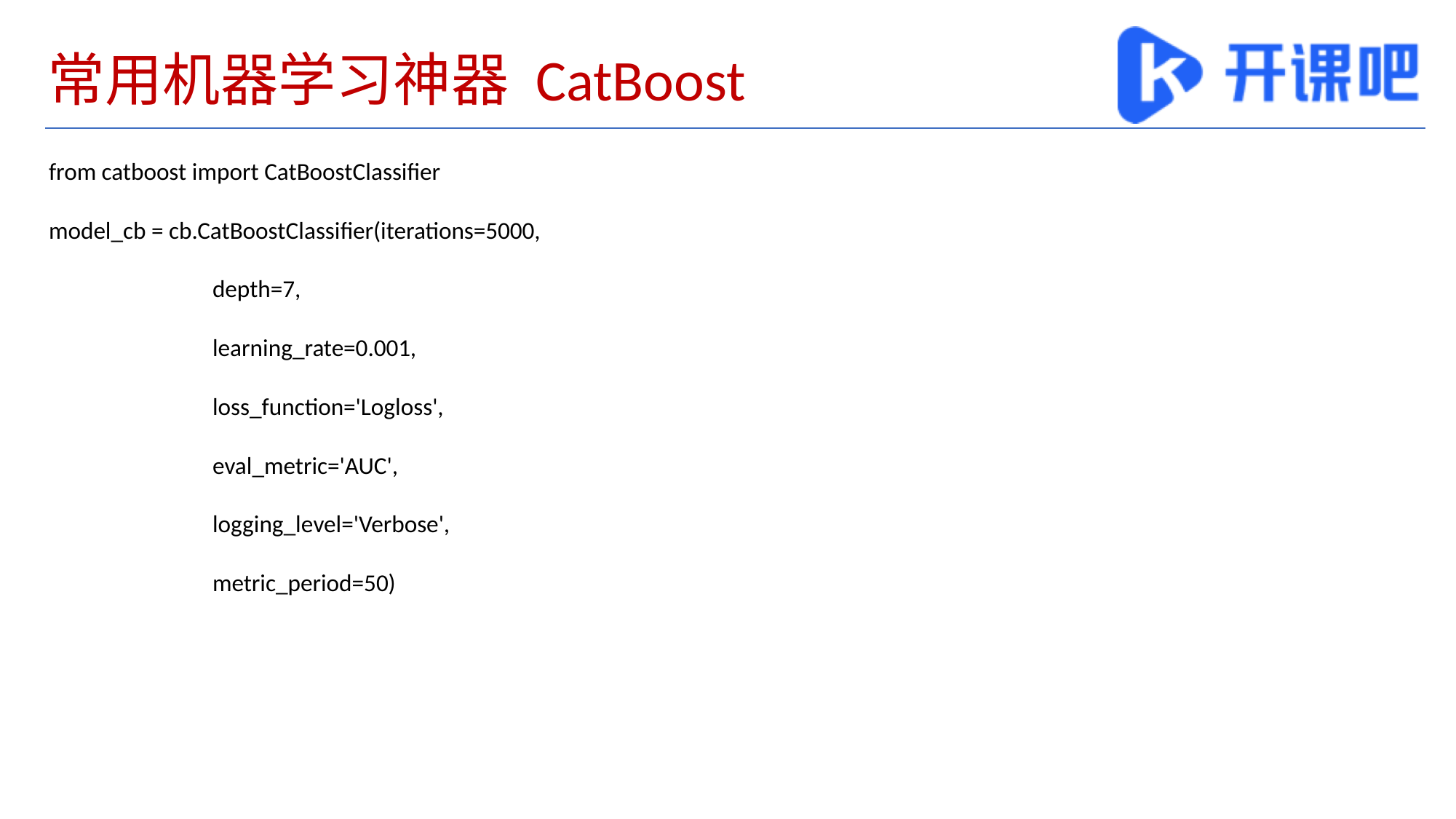

# 常用机器学习神器 CatBoost
from catboost import CatBoostClassifier
model_cb = cb.CatBoostClassifier(iterations=5000,
                              depth=7,
                              learning_rate=0.001,
                              loss_function='Logloss',
                              eval_metric='AUC',
                              logging_level='Verbose',
                              metric_period=50)